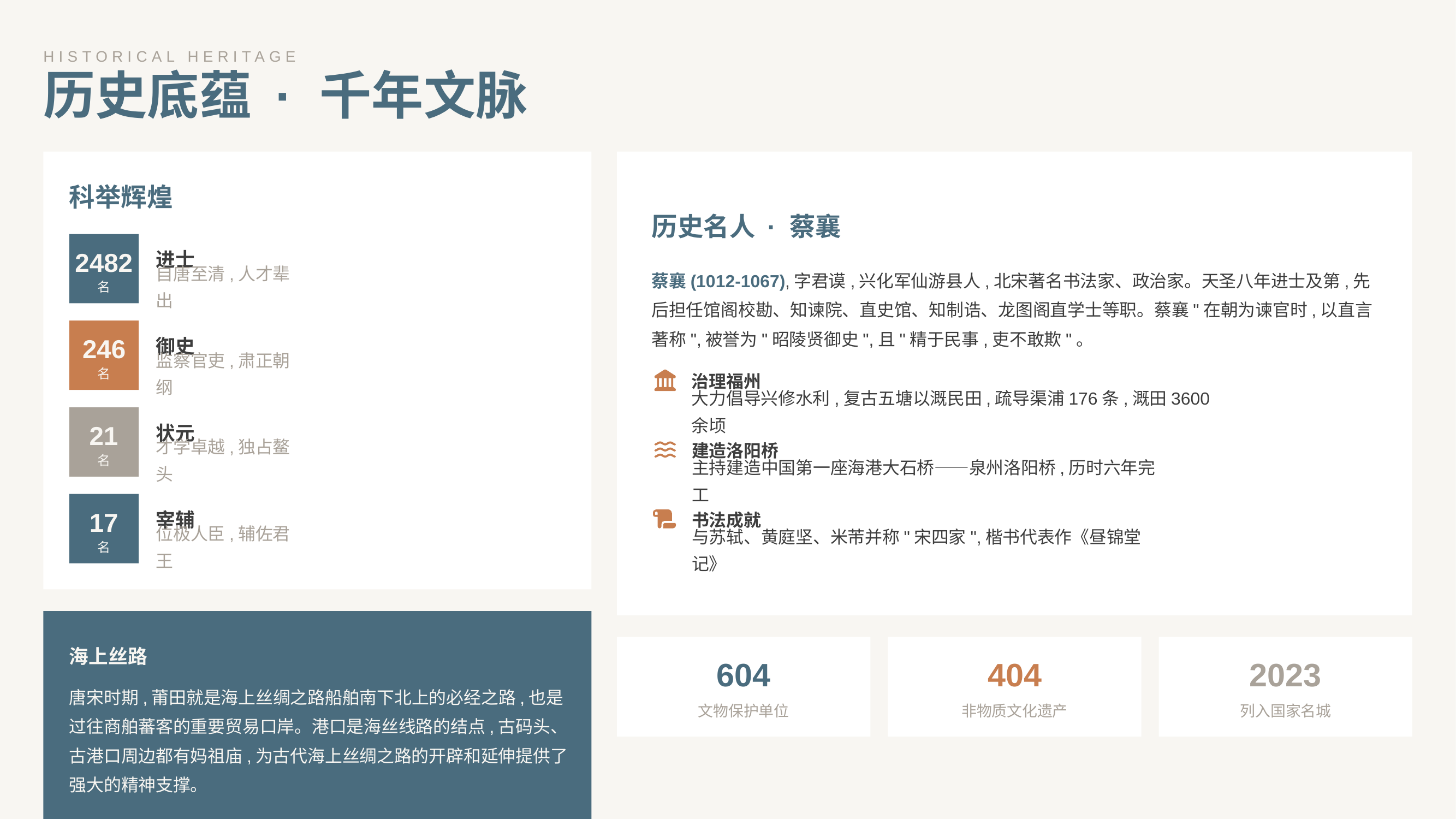

HISTORICAL HERITAGE
历史底蕴 · 千年文脉

科举辉煌
历史名人 · 蔡襄

进士
2482
蔡襄(1012-1067),字君谟,兴化军仙游县人,北宋著名书法家、政治家。天圣八年进士及第,先后担任馆阁校勘、知谏院、直史馆、知制诰、龙图阁直学士等职。蔡襄"在朝为谏官时,以直言著称",被誉为"昭陵贤御史",且"精于民事,吏不敢欺"。
自唐至清,人才辈出
名

御史
246
监察官吏,肃正朝纲
名
治理福州

大力倡导兴修水利,复古五塘以溉民田,疏导渠浦176条,溉田3600余顷

状元
21
建造洛阳桥

才学卓越,独占鳌头
名
主持建造中国第一座海港大石桥——泉州洛阳桥,历时六年完工

宰辅
17
书法成就

位极人臣,辅佐君王
与苏轼、黄庭坚、米芾并称"宋四家",楷书代表作《昼锦堂记》
名

海上丝路

604
404
2023
唐宋时期,莆田就是海上丝绸之路船舶南下北上的必经之路,也是过往商舶蕃客的重要贸易口岸。港口是海丝线路的结点,古码头、古港口周边都有妈祖庙,为古代海上丝绸之路的开辟和延伸提供了强大的精神支撑。
文物保护单位
非物质文化遗产
列入国家名城